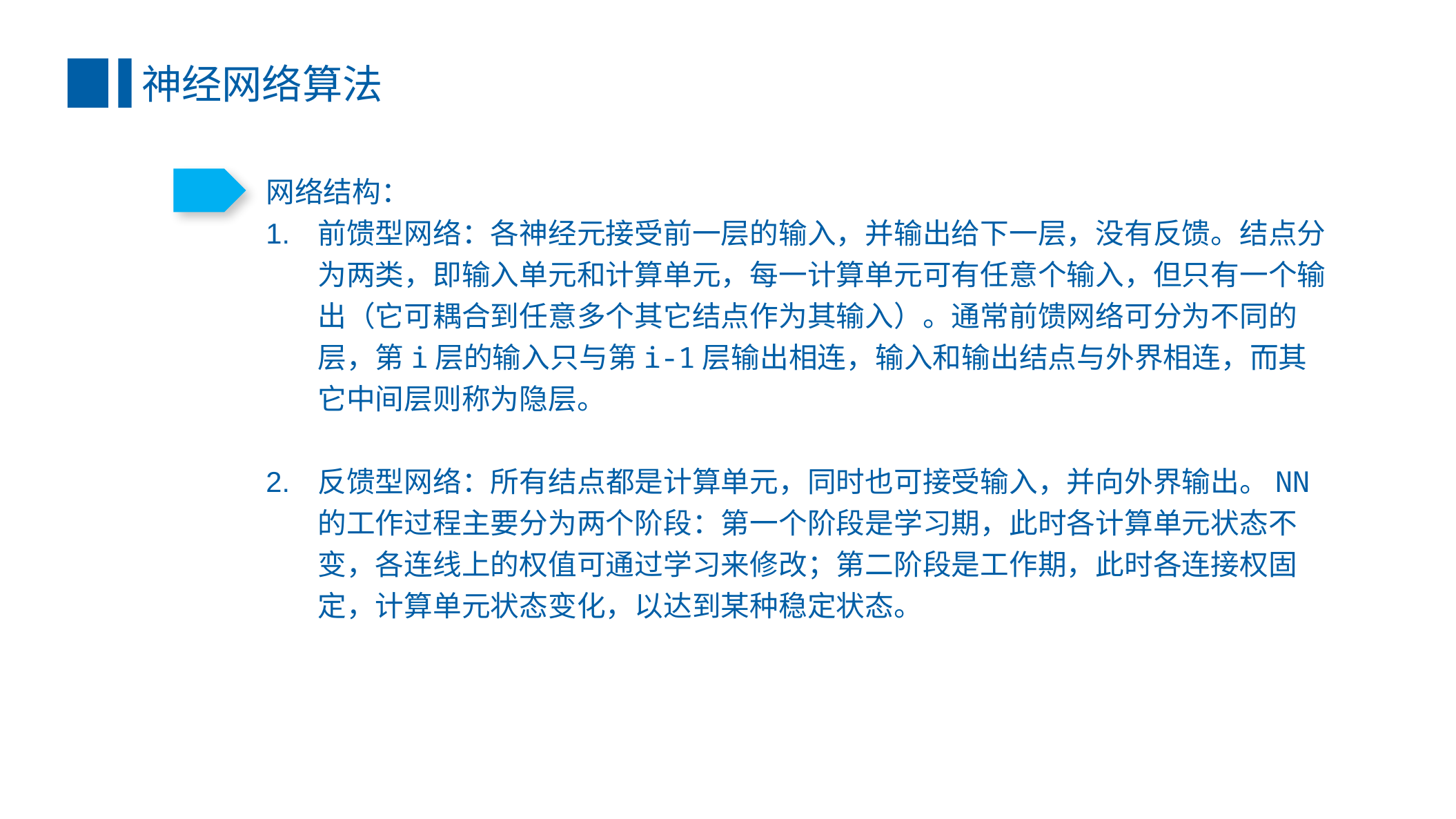

神经网络算法

网络结构：
前馈型网络：各神经元接受前一层的输入，并输出给下一层，没有反馈。结点分为两类，即输入单元和计算单元，每一计算单元可有任意个输入，但只有一个输出（它可耦合到任意多个其它结点作为其输入）。通常前馈网络可分为不同的层，第i层的输入只与第i-1层输出相连，输入和输出结点与外界相连，而其它中间层则称为隐层。

反馈型网络：所有结点都是计算单元，同时也可接受输入，并向外界输出。NN 的工作过程主要分为两个阶段：第一个阶段是学习期，此时各计算单元状态不变，各连线上的权值可通过学习来修改；第二阶段是工作期，此时各连接权固定，计算单元状态变化，以达到某种稳定状态。